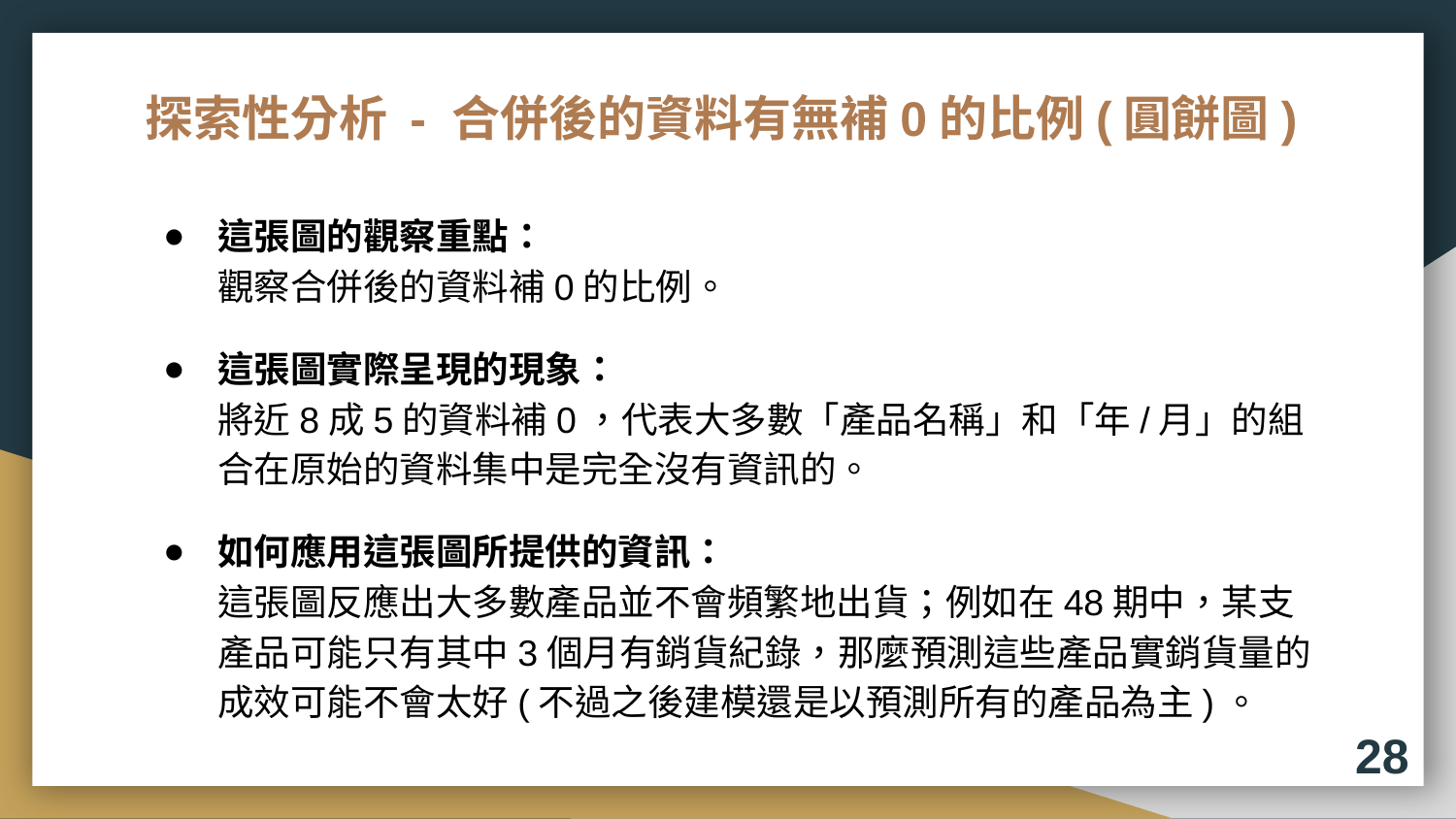

# 探索性分析 - 合併後的資料有無補0的比例(圓餅圖)
這張圖的觀察重點：
觀察合併後的資料補0的比例。
這張圖實際呈現的現象：
將近8成5的資料補0，代表大多數「產品名稱」和「年/月」的組合在原始的資料集中是完全沒有資訊的。
如何應用這張圖所提供的資訊：
這張圖反應出大多數產品並不會頻繁地出貨；例如在48期中，某支產品可能只有其中3個月有銷貨紀錄，那麼預測這些產品實銷貨量的成效可能不會太好(不過之後建模還是以預測所有的產品為主)。
28